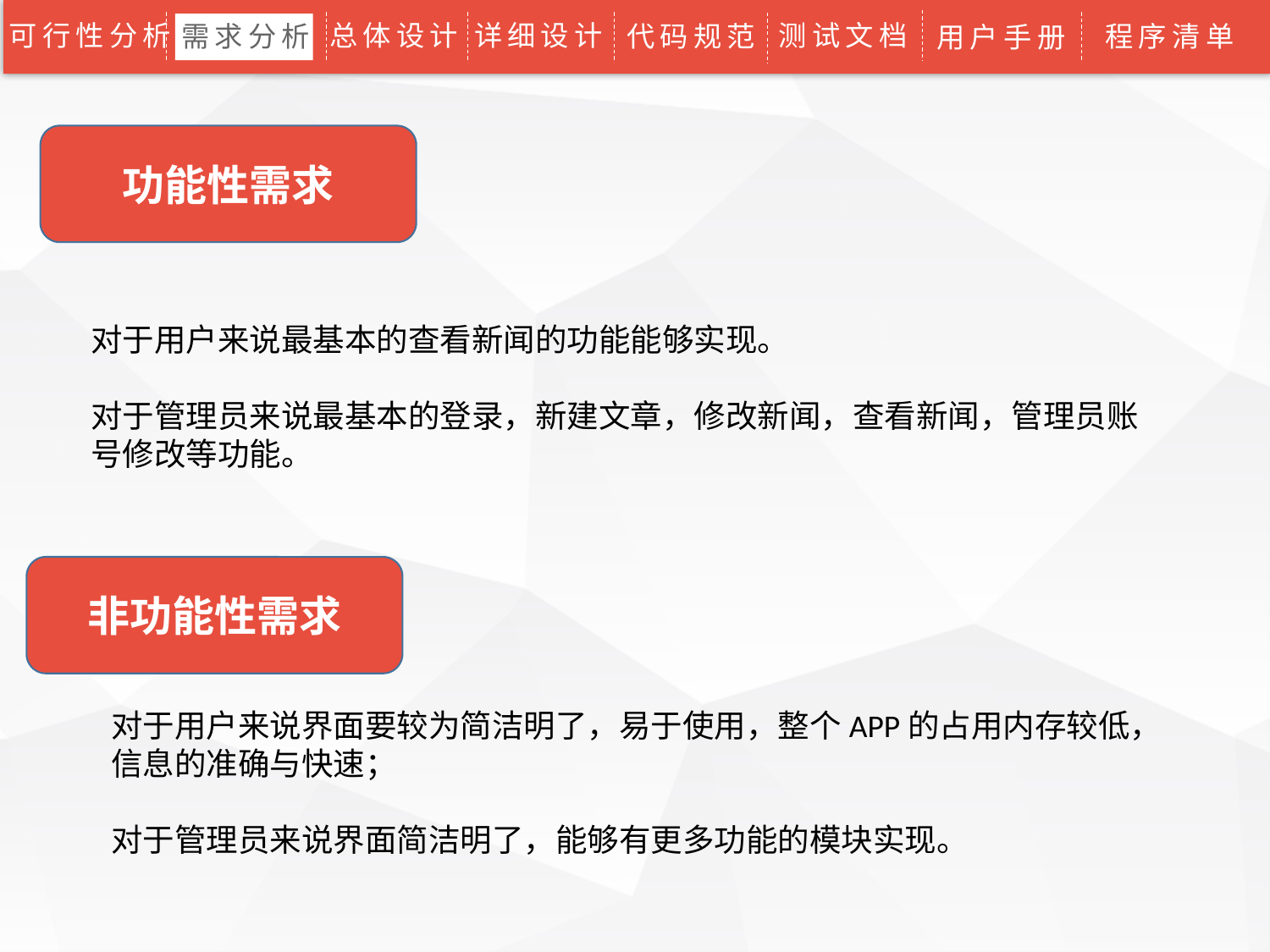

可行性分析
总体设计
详细设计
测试文档
代码规范
程序清单
需求分析

用户手册
功能性需求
对于用户来说最基本的查看新闻的功能能够实现。

对于管理员来说最基本的登录，新建文章，修改新闻，查看新闻，管理员账号修改等功能。

非功能性需求
对于用户来说界面要较为简洁明了，易于使用，整个APP的占用内存较低，信息的准确与快速；

对于管理员来说界面简洁明了，能够有更多功能的模块实现。